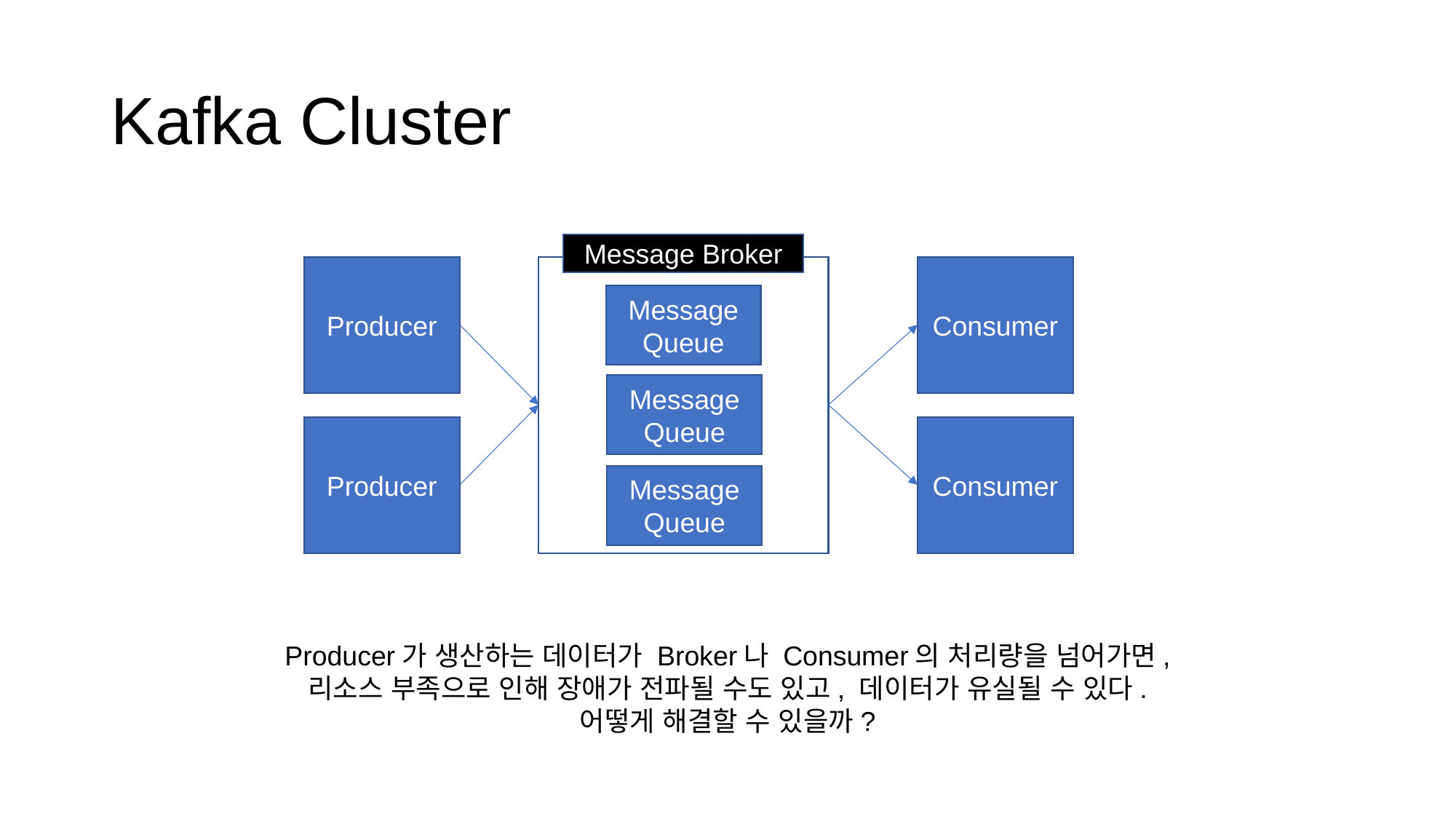

# Kafka Cluster
Message Broker
Producer

Consumer
Message
Queue
Message
Queue
Producer
Consumer
Message
Queue
Producer가 생산하는 데이터가 Broker나 Consumer의 처리량을 넘어가면,
리소스 부족으로 인해 장애가 전파될 수도 있고, 데이터가 유실될 수 있다.
어떻게 해결할 수 있을까?